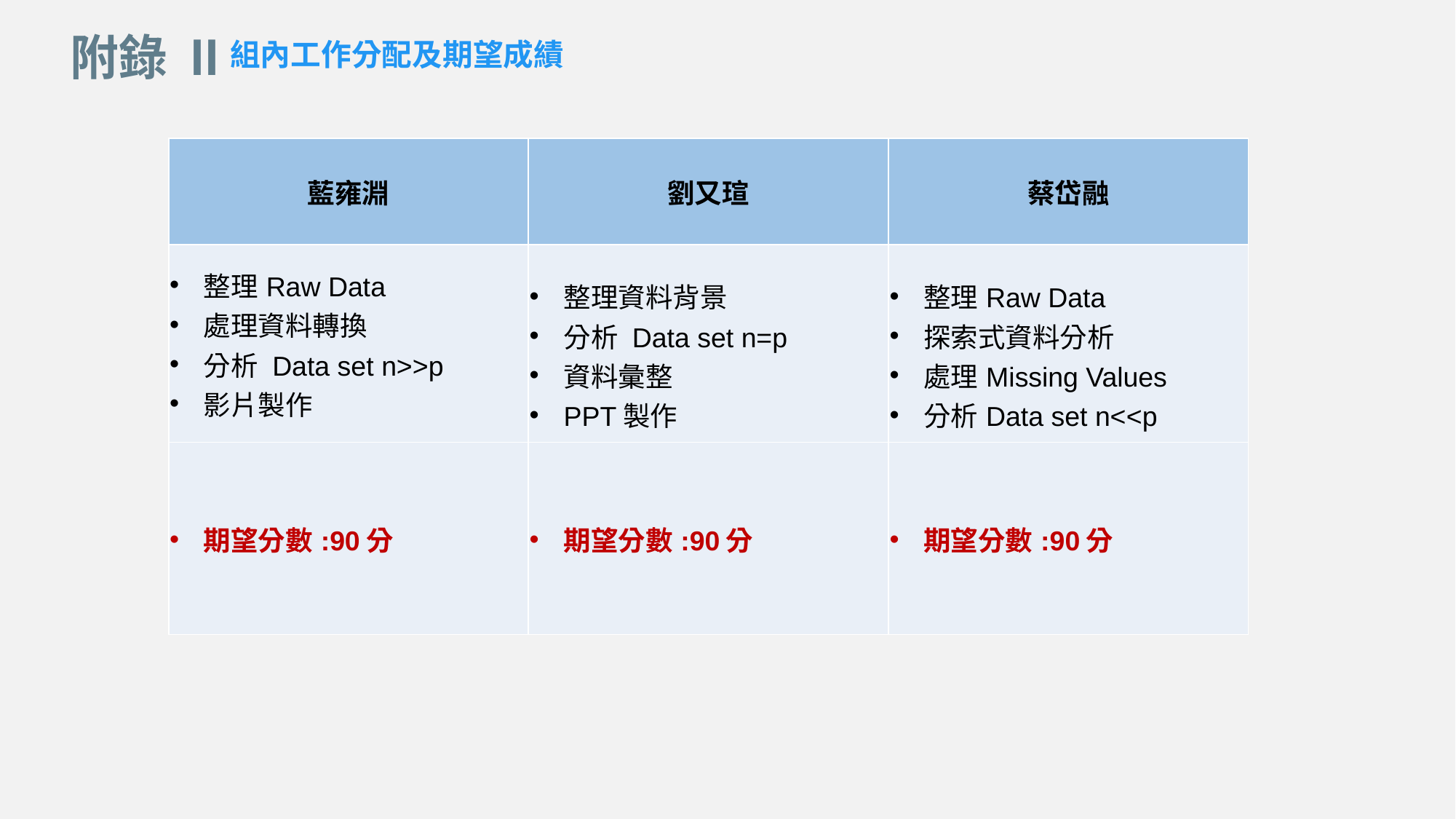

附錄 II
組內工作分配及期望成績
| 藍雍淵 | 劉又瑄 | 蔡岱融 |
| --- | --- | --- |
| 整理Raw Data 處理資料轉換 分析 Data set n>>p 影片製作 | 整理資料背景 分析 Data set n=p 資料彙整 PPT製作 | 整理Raw Data 探索式資料分析 處理Missing Values 分析Data set n<<p |
| 期望分數:90分 | 期望分數:90分 | 期望分數:90分 |